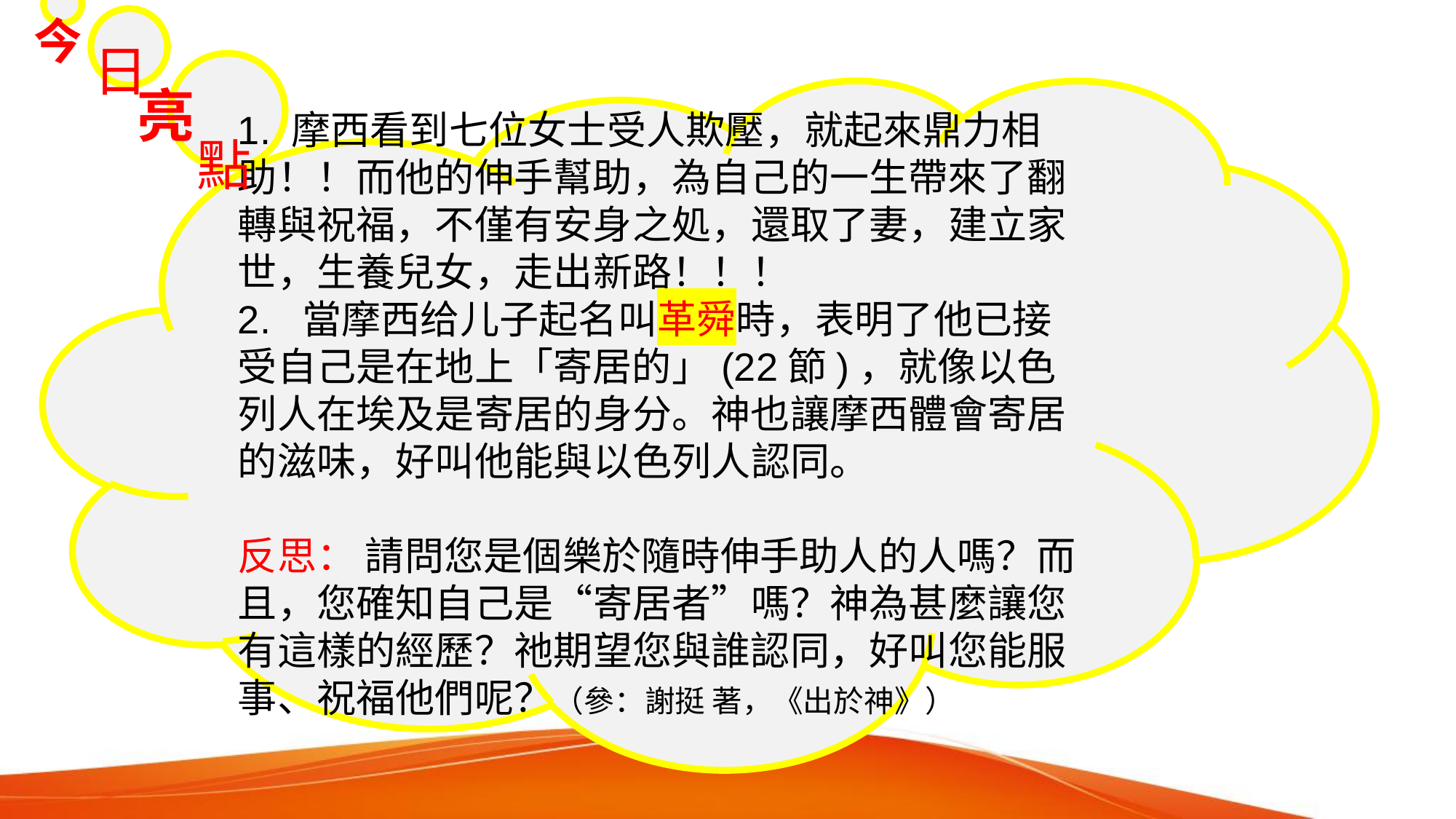

今
日
亮

1. 摩西看到七位女士受人欺壓，就起來鼎力相助！！而他的伸手幫助，為自己的一生帶來了翻轉與祝福，不僅有安身之処，還取了妻，建立家世，生養兒女，走出新路！！！
2.  當摩西给儿子起名叫革舜時，表明了他已接受自己是在地上「寄居的」(22節)，就像以色列人在埃及是寄居的身分。神也讓摩西體會寄居的滋味，好叫他能與以色列人認同。

反思： 請問您是個樂於隨時伸手助人的人嗎？而且，您確知自己是“寄居者”嗎？神為甚麼讓您有這樣的經歷？祂期望您與誰認同，好叫您能服事、祝福他們呢？（參：謝挺 著，《出於神》）

點